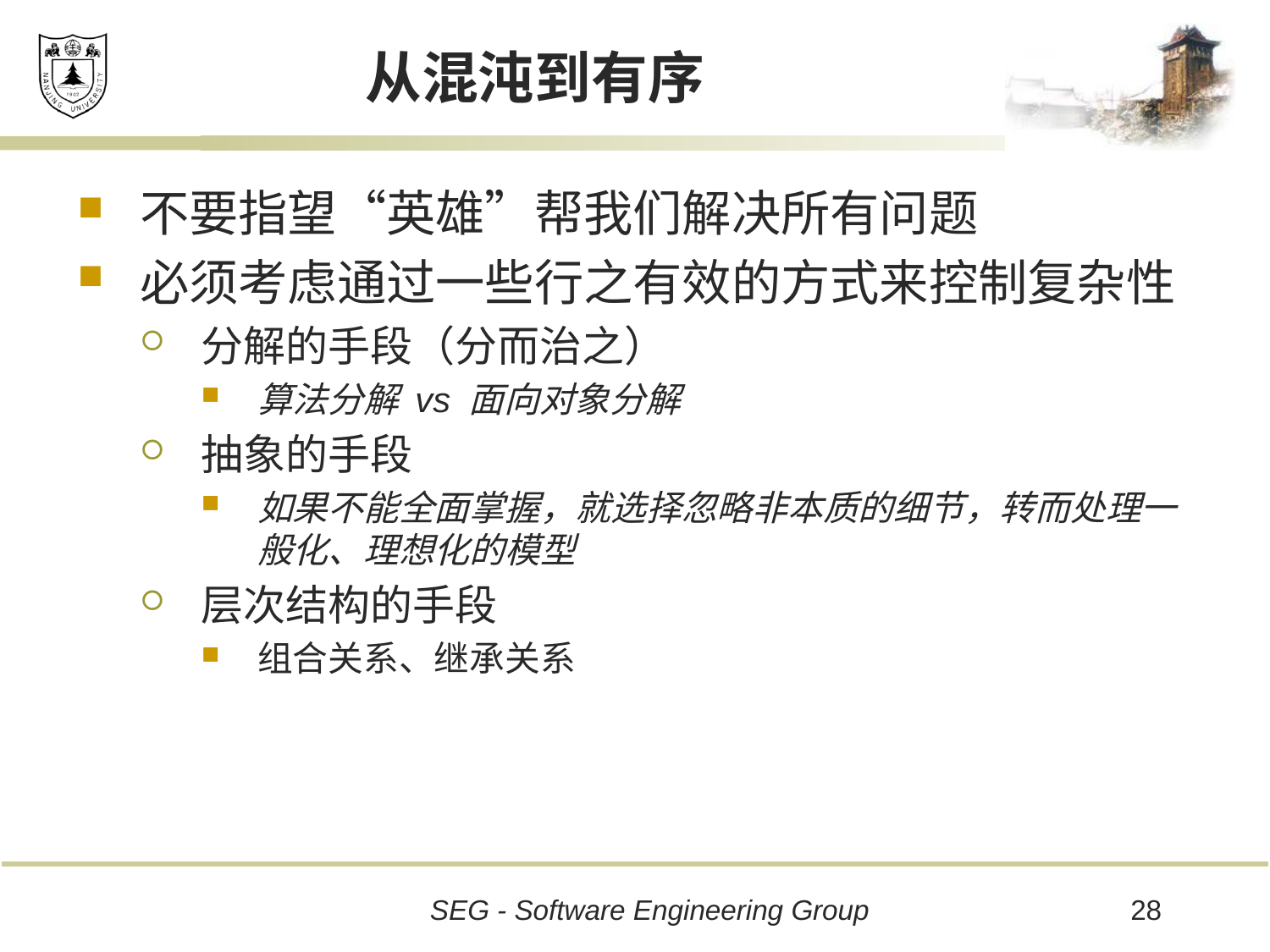

# 从混沌到有序
不要指望“英雄”帮我们解决所有问题
必须考虑通过一些行之有效的方式来控制复杂性
分解的手段（分而治之）
算法分解 vs 面向对象分解
抽象的手段
如果不能全面掌握，就选择忽略非本质的细节，转而处理一般化、理想化的模型
层次结构的手段
组合关系、继承关系
28
SEG - Software Engineering Group